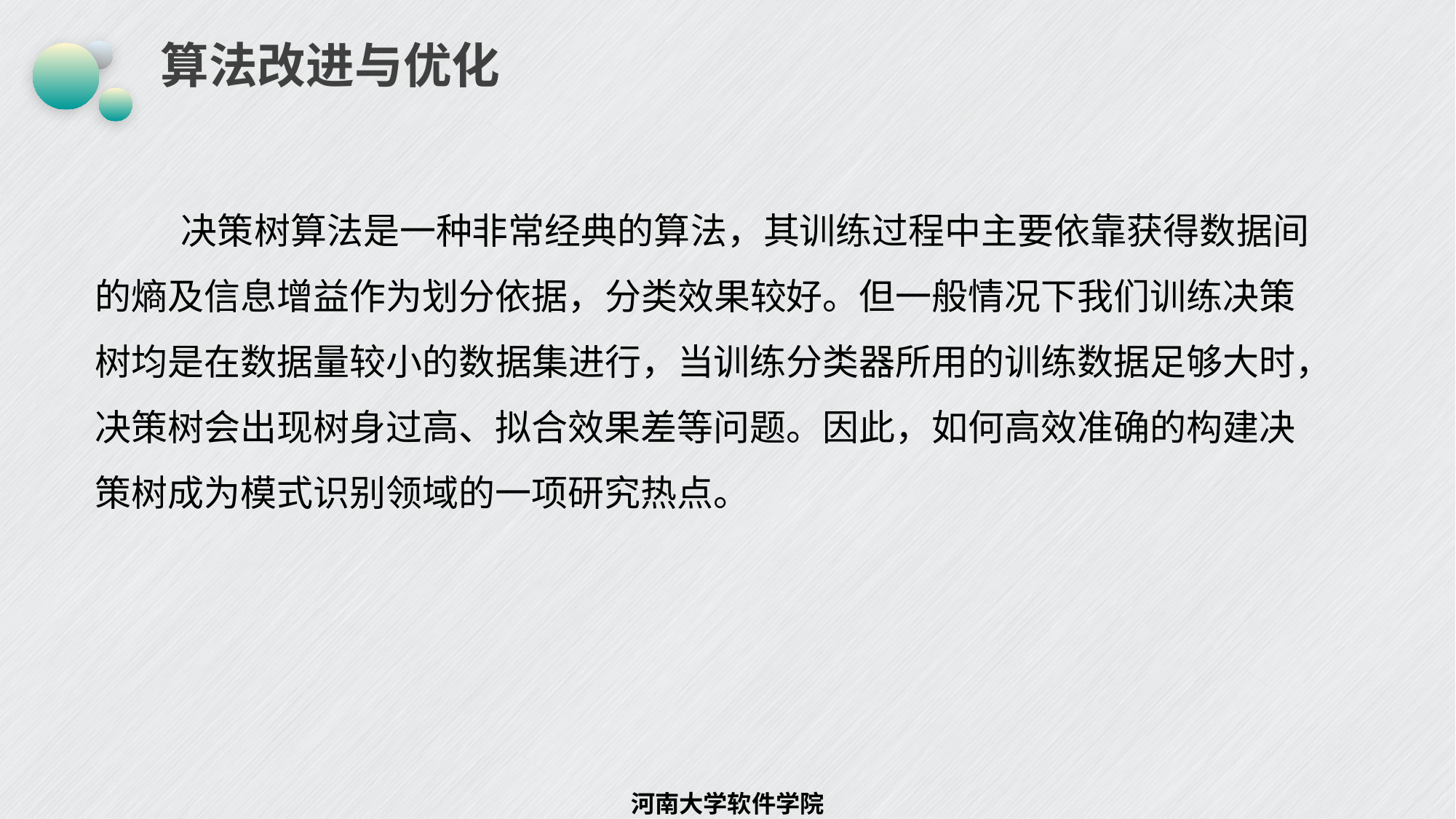

# 算法改进与优化
决策树算法是一种非常经典的算法，其训练过程中主要依靠获得数据间的熵及信息增益作为划分依据，分类效果较好。但一般情况下我们训练决策树均是在数据量较小的数据集进行，当训练分类器所用的训练数据足够大时，决策树会出现树身过高、拟合效果差等问题。因此，如何高效准确的构建决策树成为模式识别领域的一项研究热点。